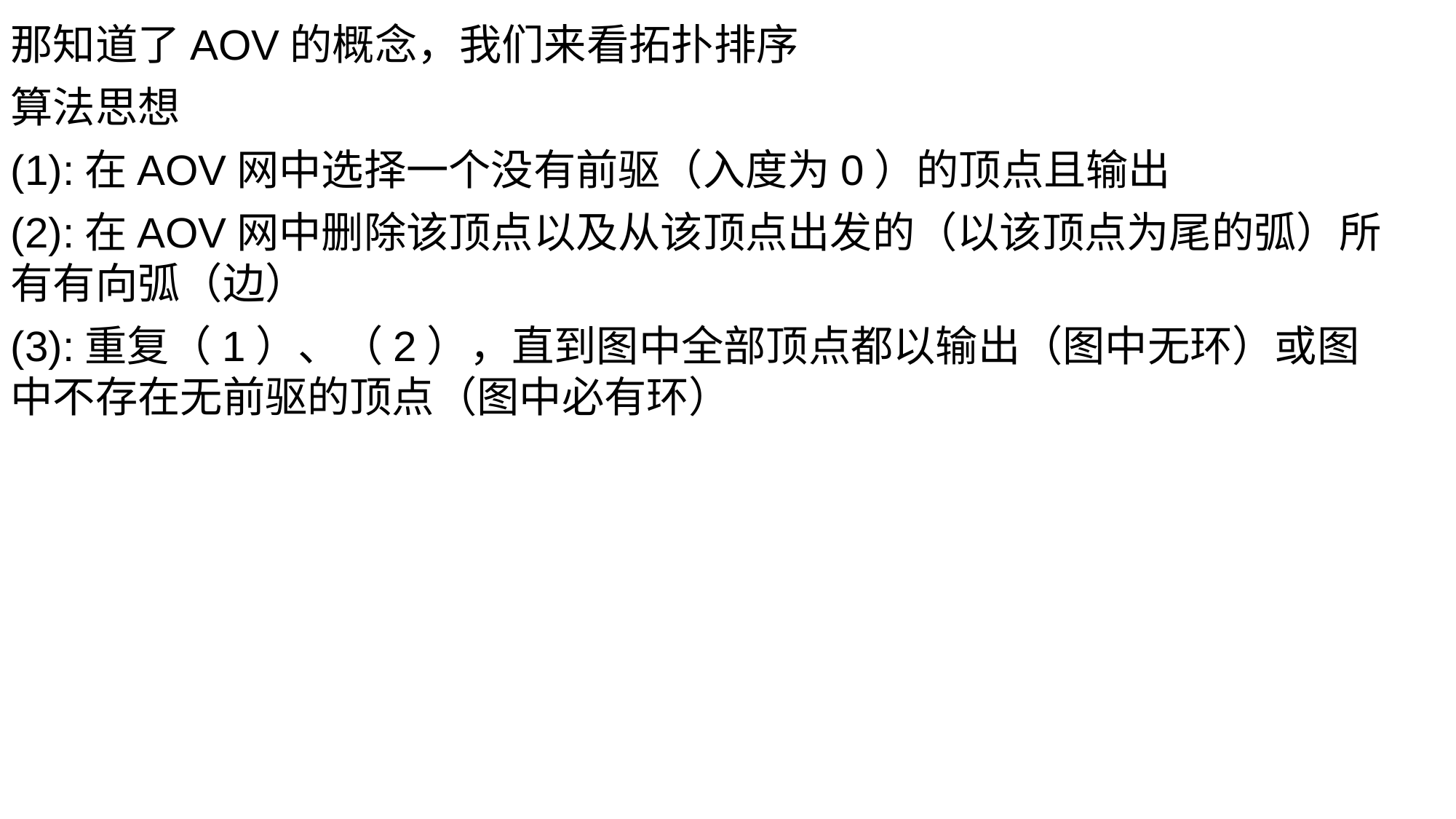

那知道了AOV的概念，我们来看拓扑排序
算法思想
(1):在AOV网中选择一个没有前驱（入度为0）的顶点且输出
(2):在AOV网中删除该顶点以及从该顶点出发的（以该顶点为尾的弧）所有有向弧（边）
(3):重复（1）、（2），直到图中全部顶点都以输出（图中无环）或图中不存在无前驱的顶点（图中必有环）